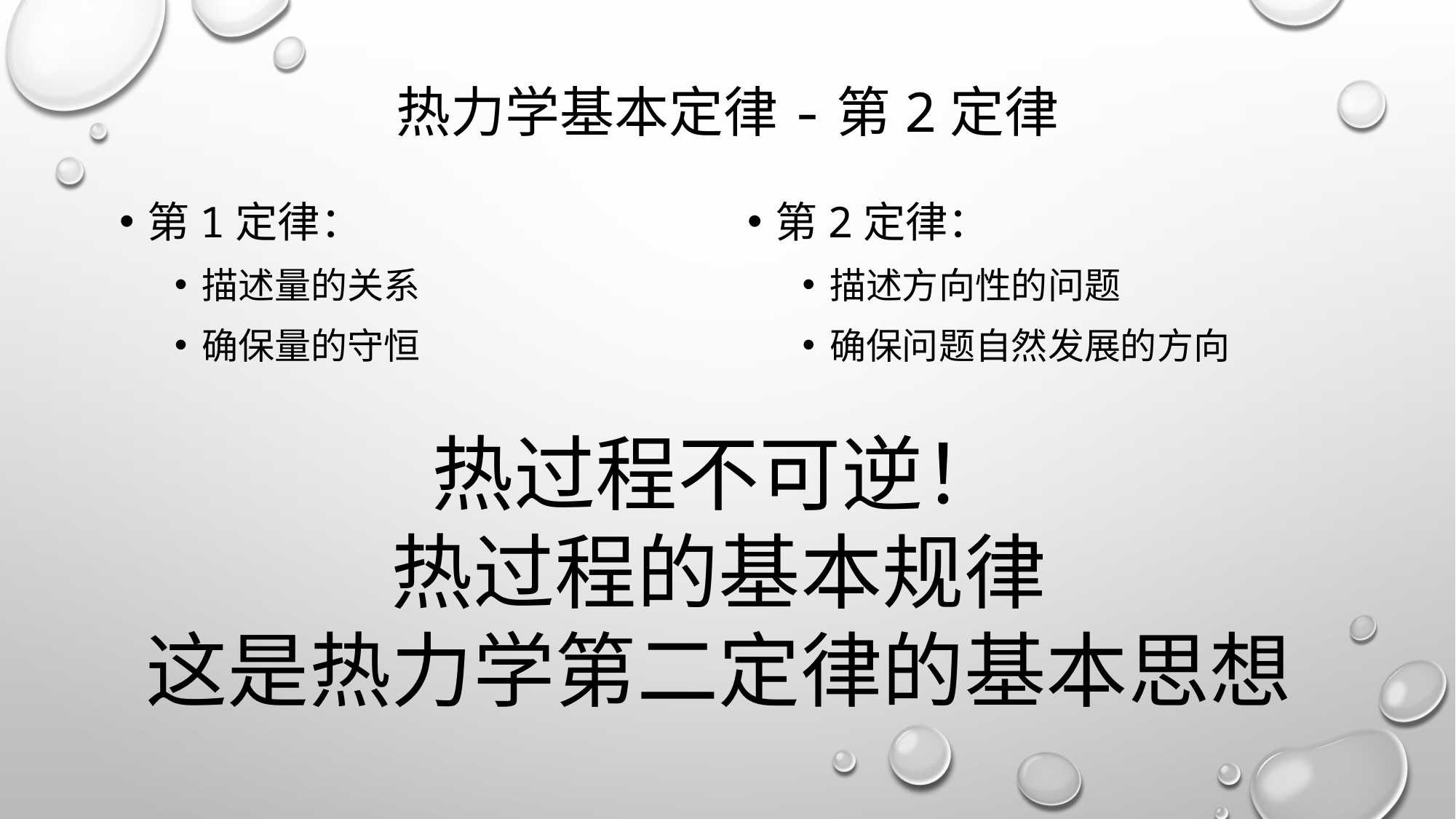

# 热力学基本定律-第2定律
第1定律：
描述量的关系
确保量的守恒
第2定律：
描述方向性的问题
确保问题自然发展的方向
热过程不可逆！
热过程的基本规律
这是热力学第二定律的基本思想